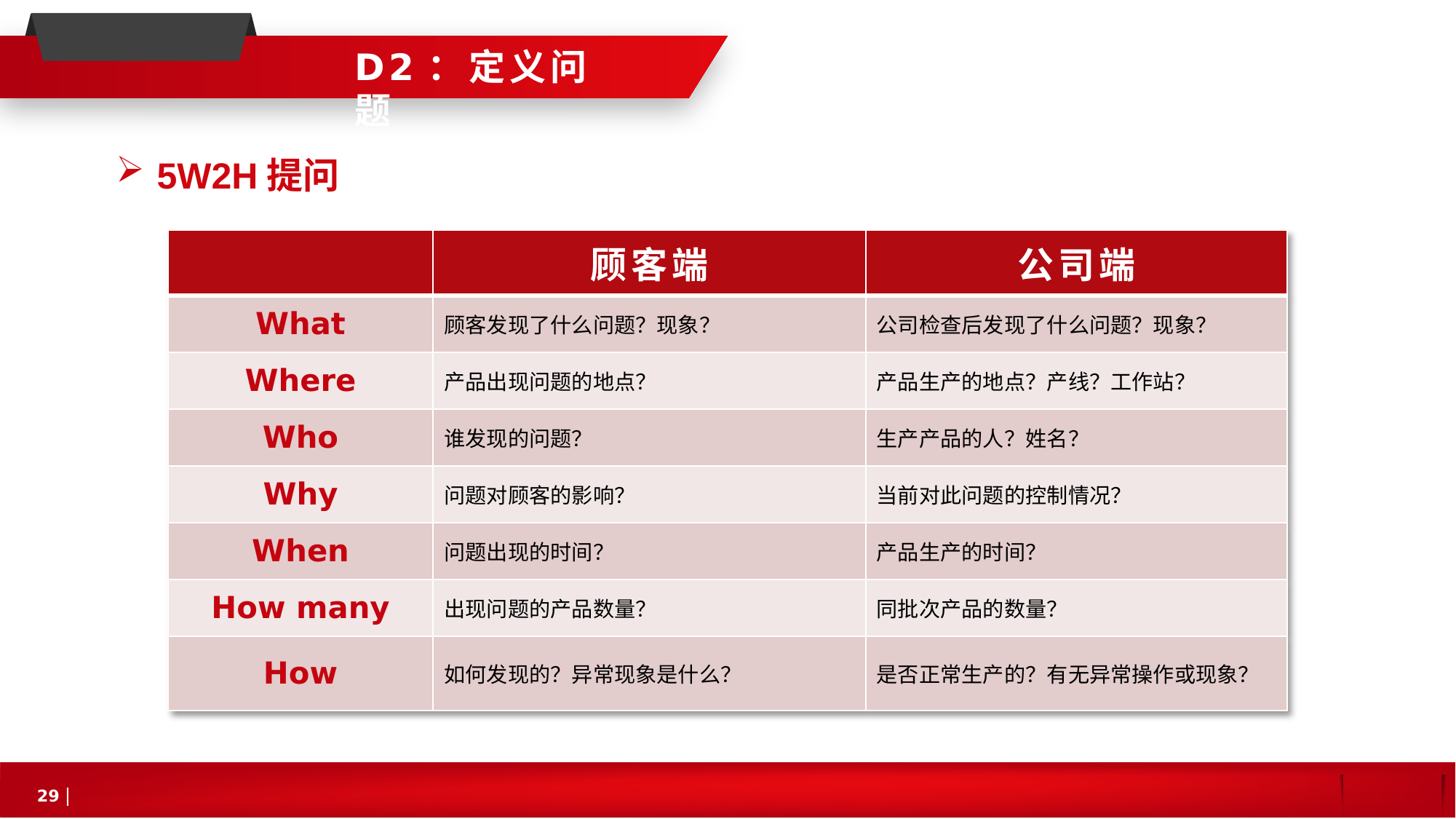

D2：定义问题
5W2H提问
|  | 顾客端 | 公司端 |
| --- | --- | --- |
| What | 顾客发现了什么问题？现象？ | 公司检查后发现了什么问题？现象？ |
| Where | 产品出现问题的地点？ | 产品生产的地点？产线？工作站？ |
| Who | 谁发现的问题？ | 生产产品的人？姓名？ |
| Why | 问题对顾客的影响？ | 当前对此问题的控制情况？ |
| When | 问题出现的时间？ | 产品生产的时间？ |
| How many | 出现问题的产品数量？ | 同批次产品的数量？ |
| How | 如何发现的？异常现象是什么？ | 是否正常生产的？有无异常操作或现象？ |